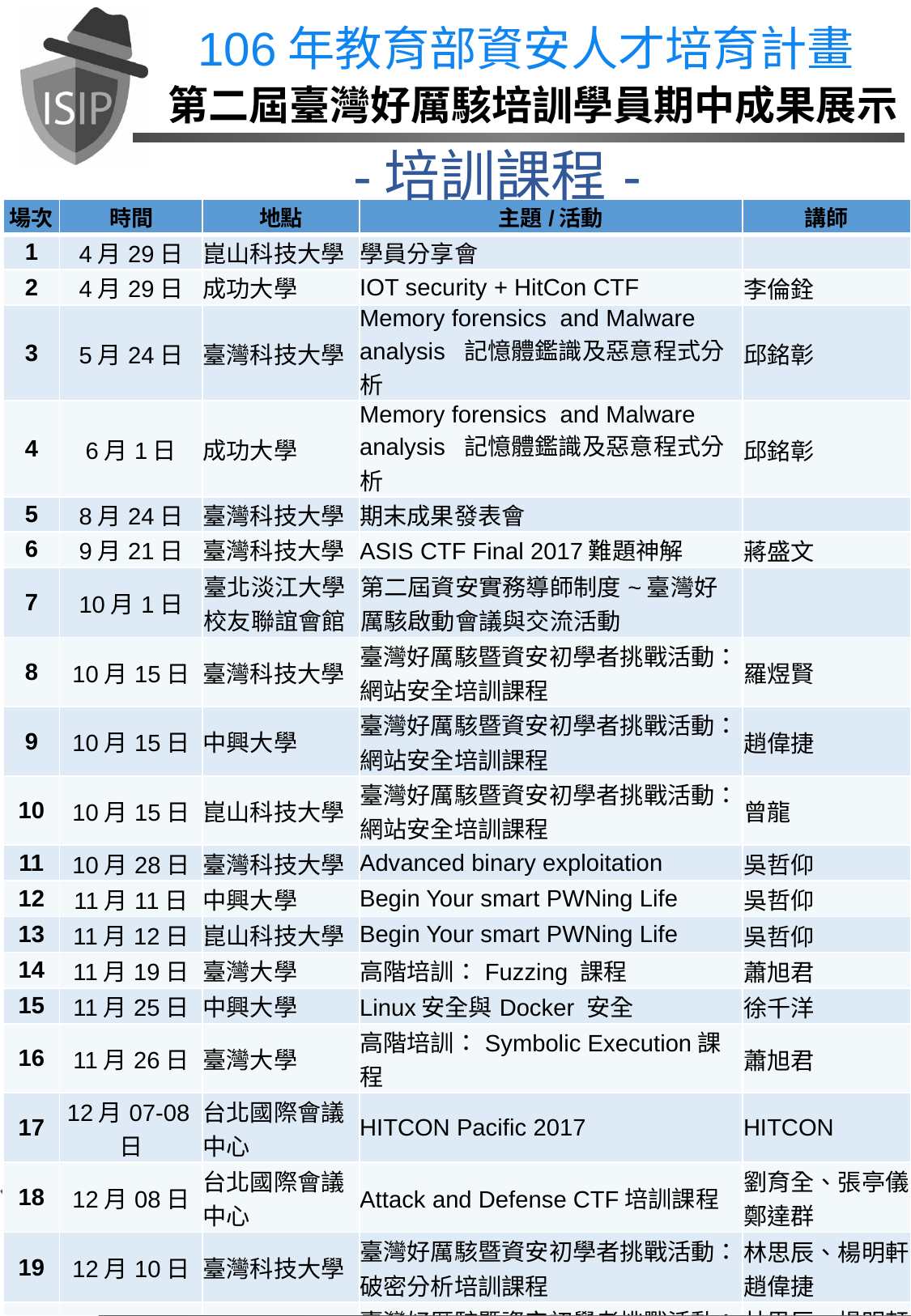

-培訓課程-
| 場次 | 時間 | 地點 | 主題/活動 | 講師 |
| --- | --- | --- | --- | --- |
| 1 | 4月29日 | 崑山科技大學 | 學員分享會 |  |
| 2 | 4月29日 | 成功大學 | IOT security + HitCon CTF | 李倫銓 |
| 3 | 5月24日 | 臺灣科技大學 | Memory forensics and Malware analysis 記憶體鑑識及惡意程式分析 | 邱銘彰 |
| 4 | 6月1日 | 成功大學 | Memory forensics and Malware analysis 記憶體鑑識及惡意程式分析 | 邱銘彰 |
| 5 | 8月24日 | 臺灣科技大學 | 期末成果發表會 |  |
| 6 | 9月21日 | 臺灣科技大學 | ASIS CTF Final 2017難題神解 | 蔣盛文 |
| 7 | 10月1日 | 臺北淡江大學校友聯誼會館 | 第二屆資安實務導師制度~臺灣好厲駭啟動會議與交流活動 |  |
| 8 | 10月15日 | 臺灣科技大學 | 臺灣好厲駭暨資安初學者挑戰活動：網站安全培訓課程 | 羅煜賢 |
| 9 | 10月15日 | 中興大學 | 臺灣好厲駭暨資安初學者挑戰活動：網站安全培訓課程 | 趙偉捷 |
| 10 | 10月15日 | 崑山科技大學 | 臺灣好厲駭暨資安初學者挑戰活動：網站安全培訓課程 | 曾龍 |
| 11 | 10月28日 | 臺灣科技大學 | Advanced binary exploitation | 吳哲仰 |
| 12 | 11月11日 | 中興大學 | Begin Your smart PWNing Life | 吳哲仰 |
| 13 | 11月12日 | 崑山科技大學 | Begin Your smart PWNing Life | 吳哲仰 |
| 14 | 11月19日 | 臺灣大學 | 高階培訓：Fuzzing 課程 | 蕭旭君 |
| 15 | 11月25日 | 中興大學 | Linux安全與Docker 安全 | 徐千洋 |
| 16 | 11月26日 | 臺灣大學 | 高階培訓：Symbolic Execution課程 | 蕭旭君 |
| 17 | 12月07-08日 | 台北國際會議中心 | HITCON Pacific 2017 | HITCON |
| 18 | 12月08日 | 台北國際會議中心 | Attack and Defense CTF培訓課程 | 劉育全、張亭儀、鄭達群 |
| 19 | 12月10日 | 臺灣科技大學 | 臺灣好厲駭暨資安初學者挑戰活動：破密分析培訓課程 | 林思辰、楊明軒、趙偉捷 |
| 20 | 12月16日 | 中興大學 | 臺灣好厲駭暨資安初學者挑戰活動：破密分析培訓課程 | 林思辰、楊明軒、趙偉捷 |
| 21 | 12月17日 | 崑山科技大學 | 臺灣好厲駭暨資安初學者挑戰活動：破密分析培訓課程 | 林思辰、楊明軒、趙偉捷 |
| 22 | 12月23日 | 臺灣科技大學 | 高階培訓：Web Security課程 | 蔡政達 |
| 23 | 1月29日 | 奧義智慧科技公司 | 入侵鑑識調查經驗分享會 | 邱銘彰 |